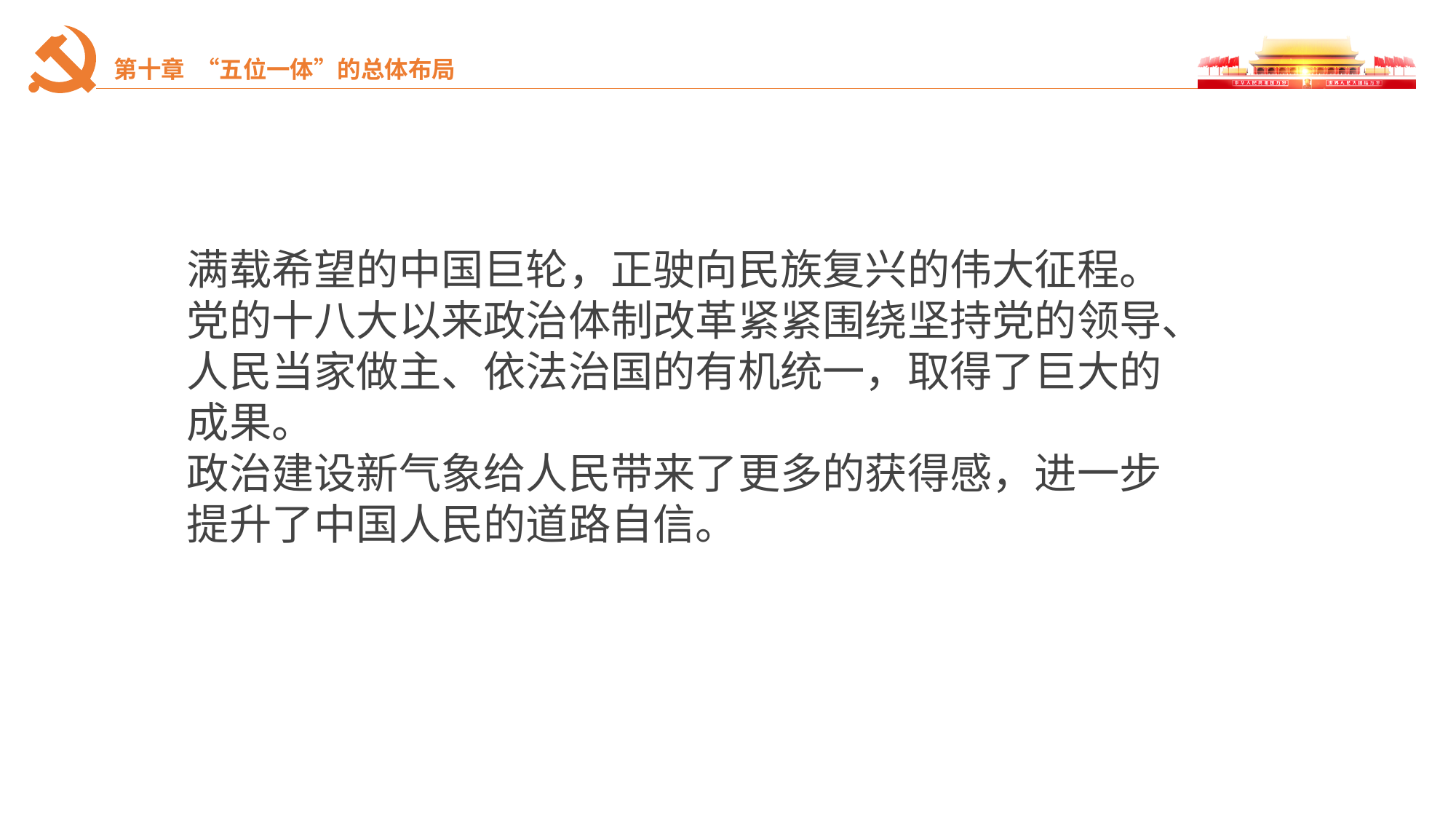

满载希望的中国巨轮，正驶向民族复兴的伟大征程。党的十八大以来政治体制改革紧紧围绕坚持党的领导、人民当家做主、依法治国的有机统一，取得了巨大的成果。
政治建设新气象给人民带来了更多的获得感，进一步提升了中国人民的道路自信。